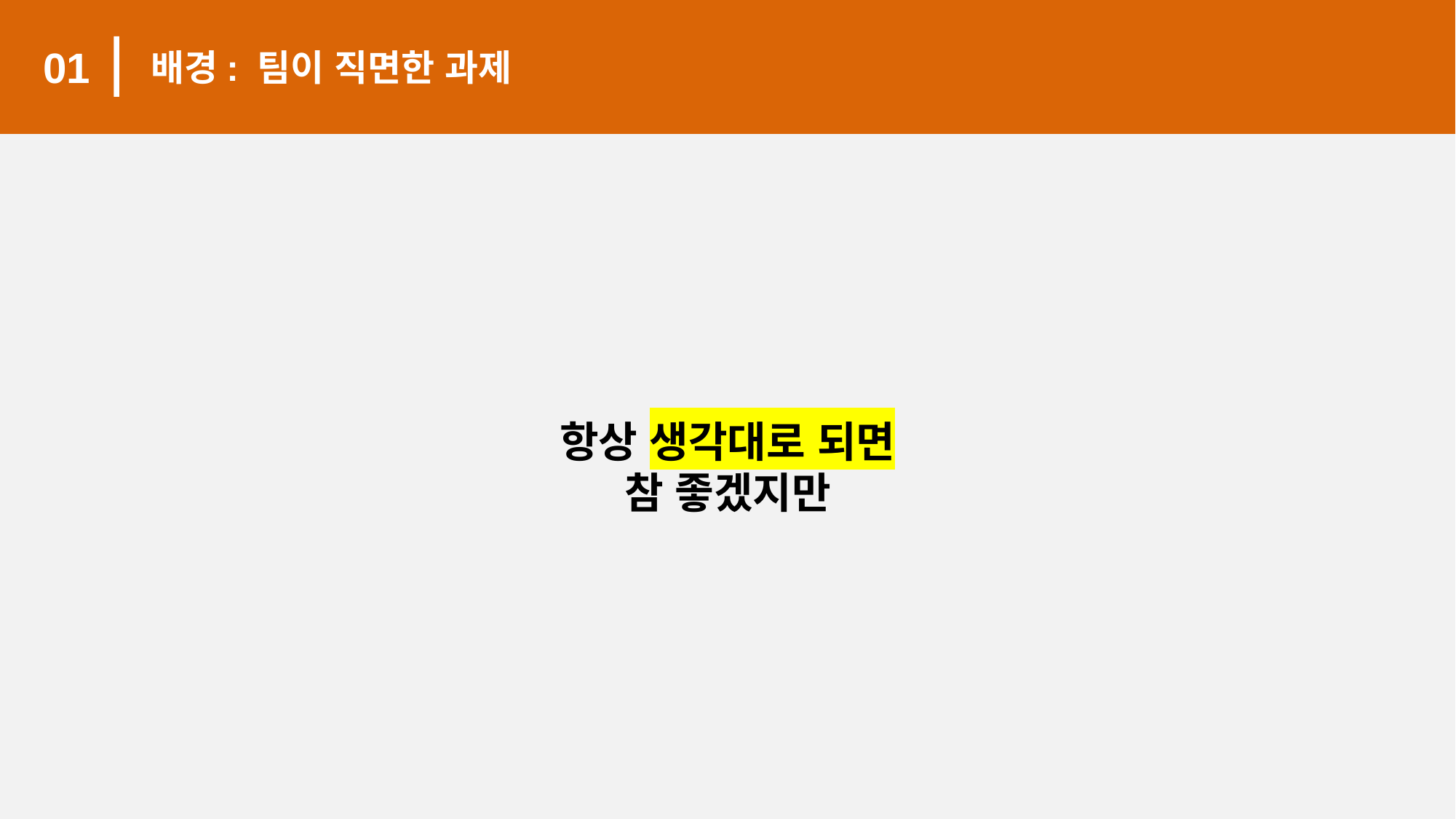

01

배경: 팀이 직면한 과제
ae동국
항상 생각대로 되면
참 좋겠지만